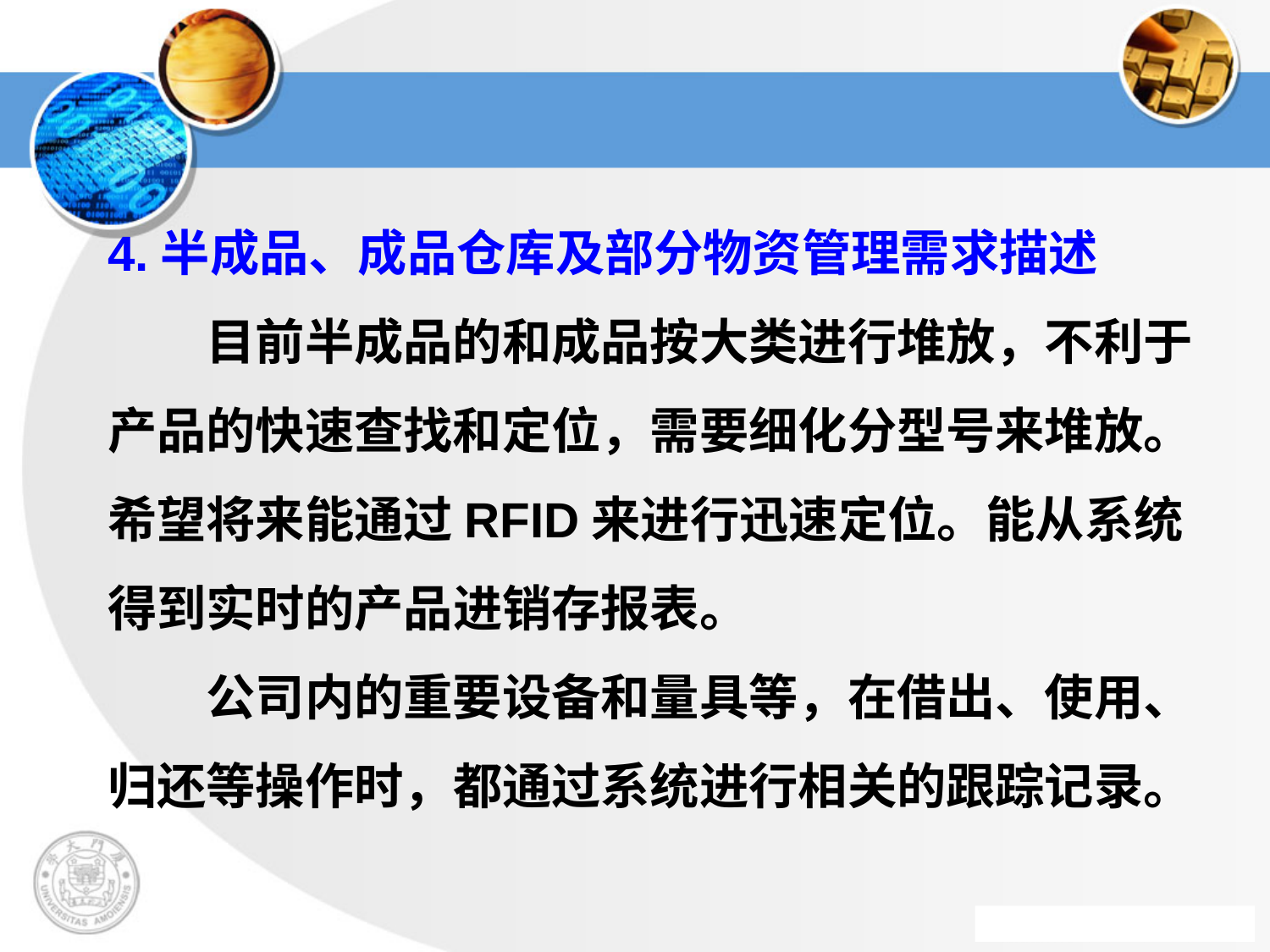

#
4.半成品、成品仓库及部分物资管理需求描述
　　目前半成品的和成品按大类进行堆放，不利于产品的快速查找和定位，需要细化分型号来堆放。希望将来能通过RFID来进行迅速定位。能从系统得到实时的产品进销存报表。
　　公司内的重要设备和量具等，在借出、使用、归还等操作时，都通过系统进行相关的跟踪记录。